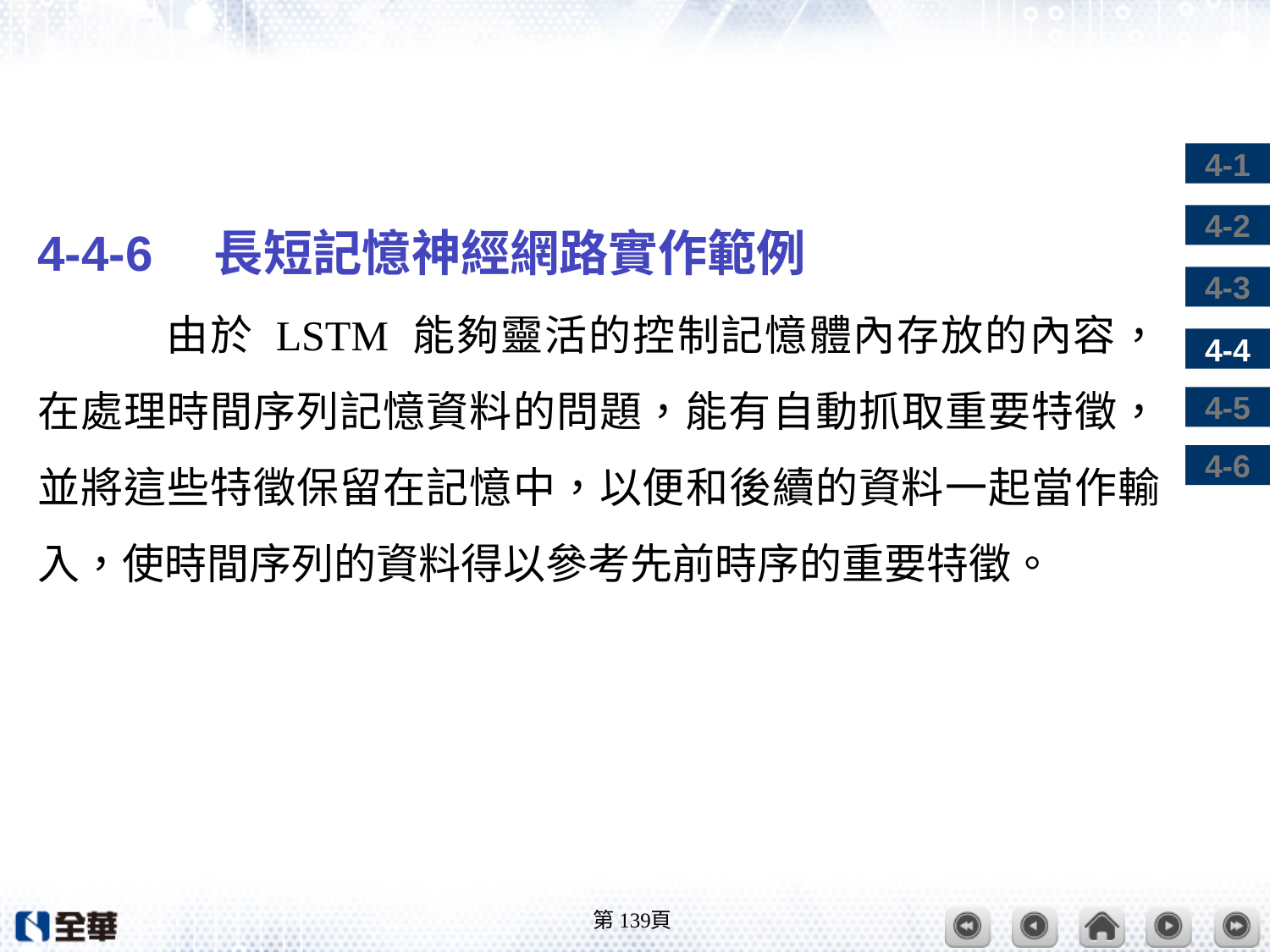

#
4-4-6　長短記憶神經網路實作範例
	由於 LSTM 能夠靈活的控制記憶體內存放的內容，在處理時間序列記憶資料的問題，能有自動抓取重要特徵，並將這些特徵保留在記憶中，以便和後續的資料一起當作輸入，使時間序列的資料得以參考先前時序的重要特徵。